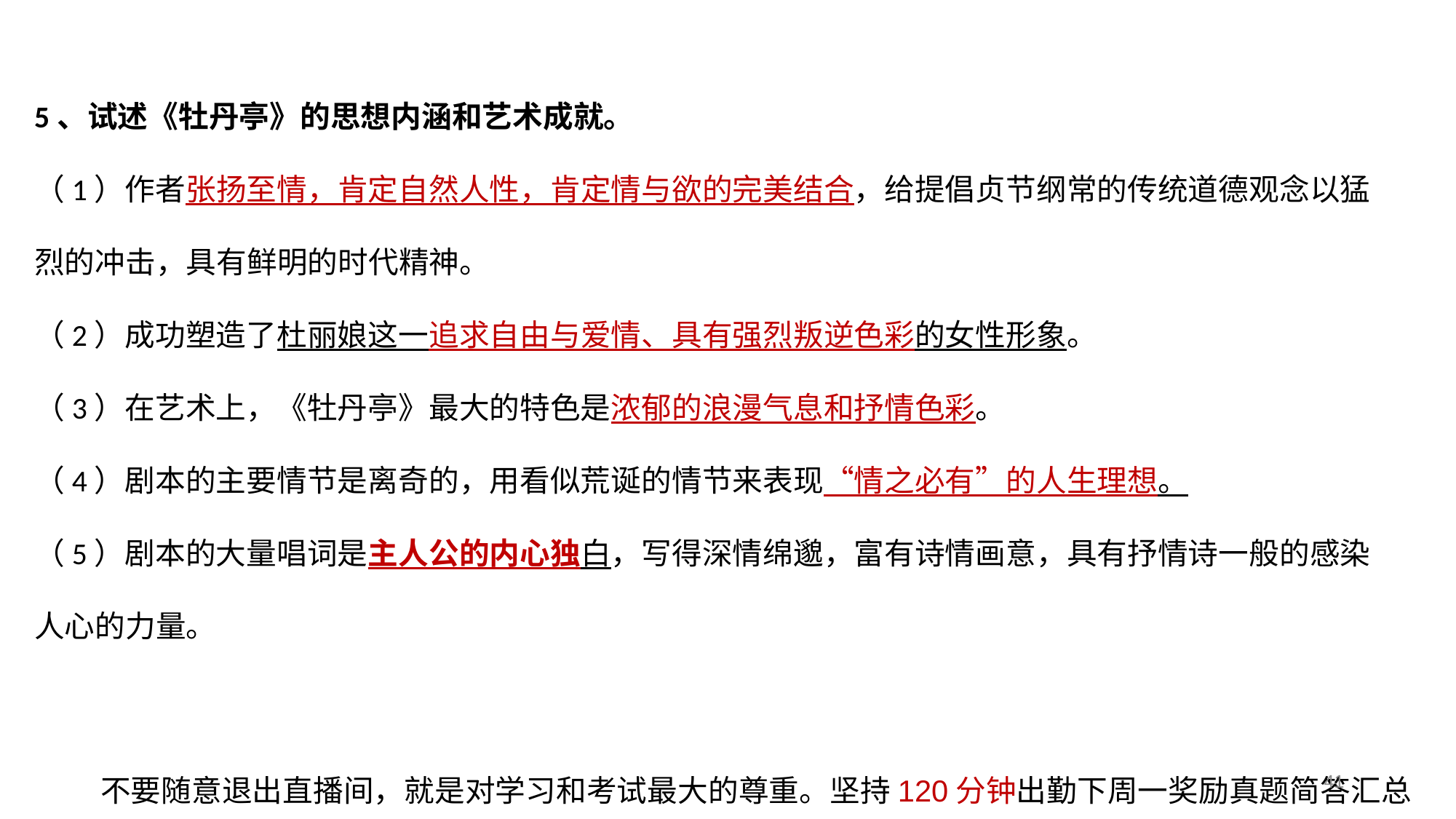

5、试述《牡丹亭》的思想内涵和艺术成就。
（1）作者张扬至情，肯定自然人性，肯定情与欲的完美结合，给提倡贞节纲常的传统道德观念以猛烈的冲击，具有鲜明的时代精神。
（2）成功塑造了杜丽娘这一追求自由与爱情、具有强烈叛逆色彩的女性形象。
（3）在艺术上，《牡丹亭》最大的特色是浓郁的浪漫气息和抒情色彩。
（4）剧本的主要情节是离奇的，用看似荒诞的情节来表现“情之必有”的人生理想。
（5）剧本的大量唱词是主人公的内心独白，写得深情绵邈，富有诗情画意，具有抒情诗一般的感染人心的力量。
41